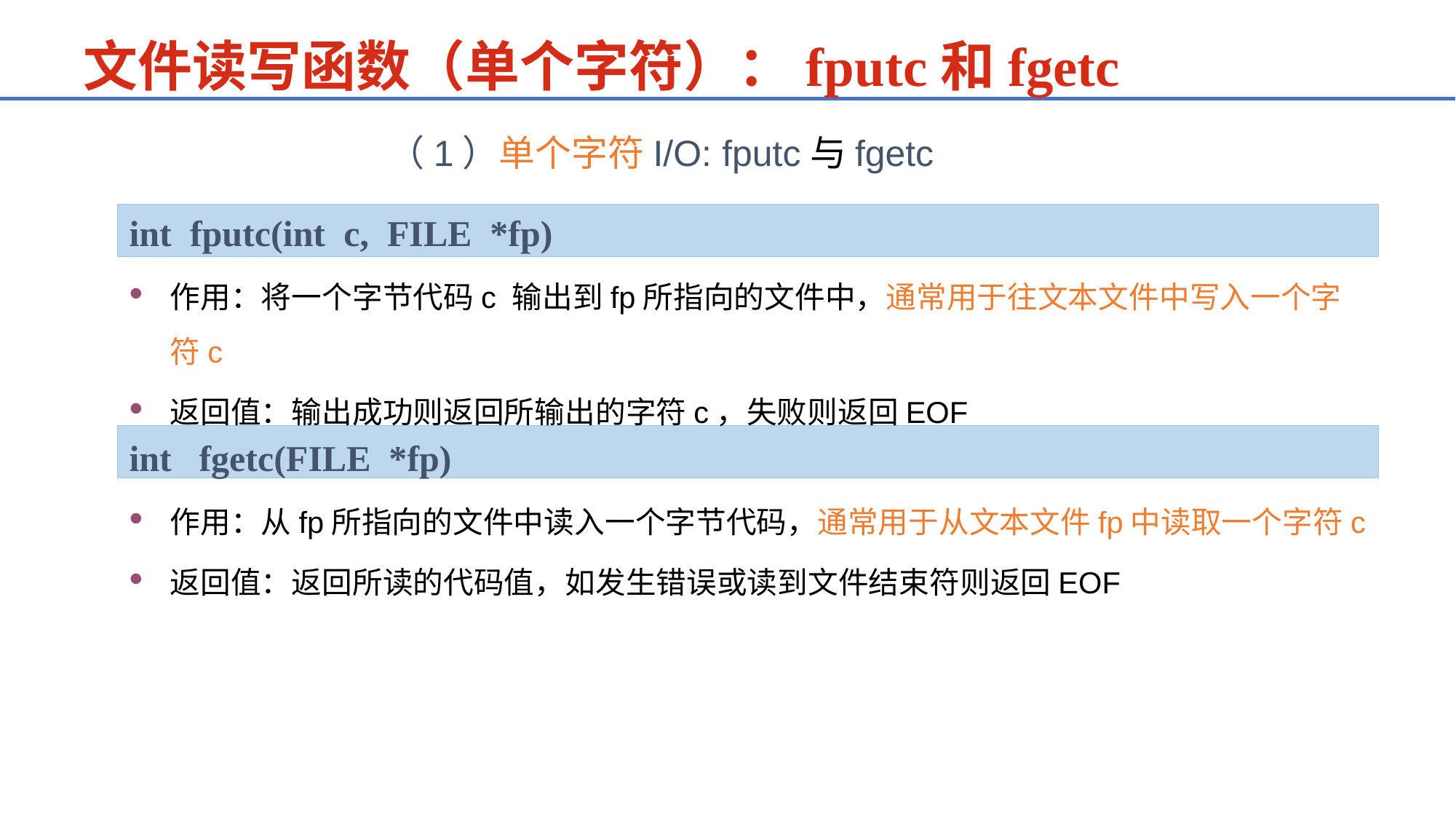

文件读写函数（单个字符）：fputc和fgetc
 （1）单个字符I/O: fputc与fgetc

int  fputc(int  c,  FILE  *fp)
作用：将一个字节代码c 输出到fp所指向的文件中，通常用于往文本文件中写入一个字符c
返回值：输出成功则返回所输出的字符c，失败则返回EOF

int   fgetc(FILE  *fp)
作用：从fp所指向的文件中读入一个字节代码，通常用于从文本文件fp中读取一个字符c
返回值：返回所读的代码值，如发生错误或读到文件结束符则返回EOF